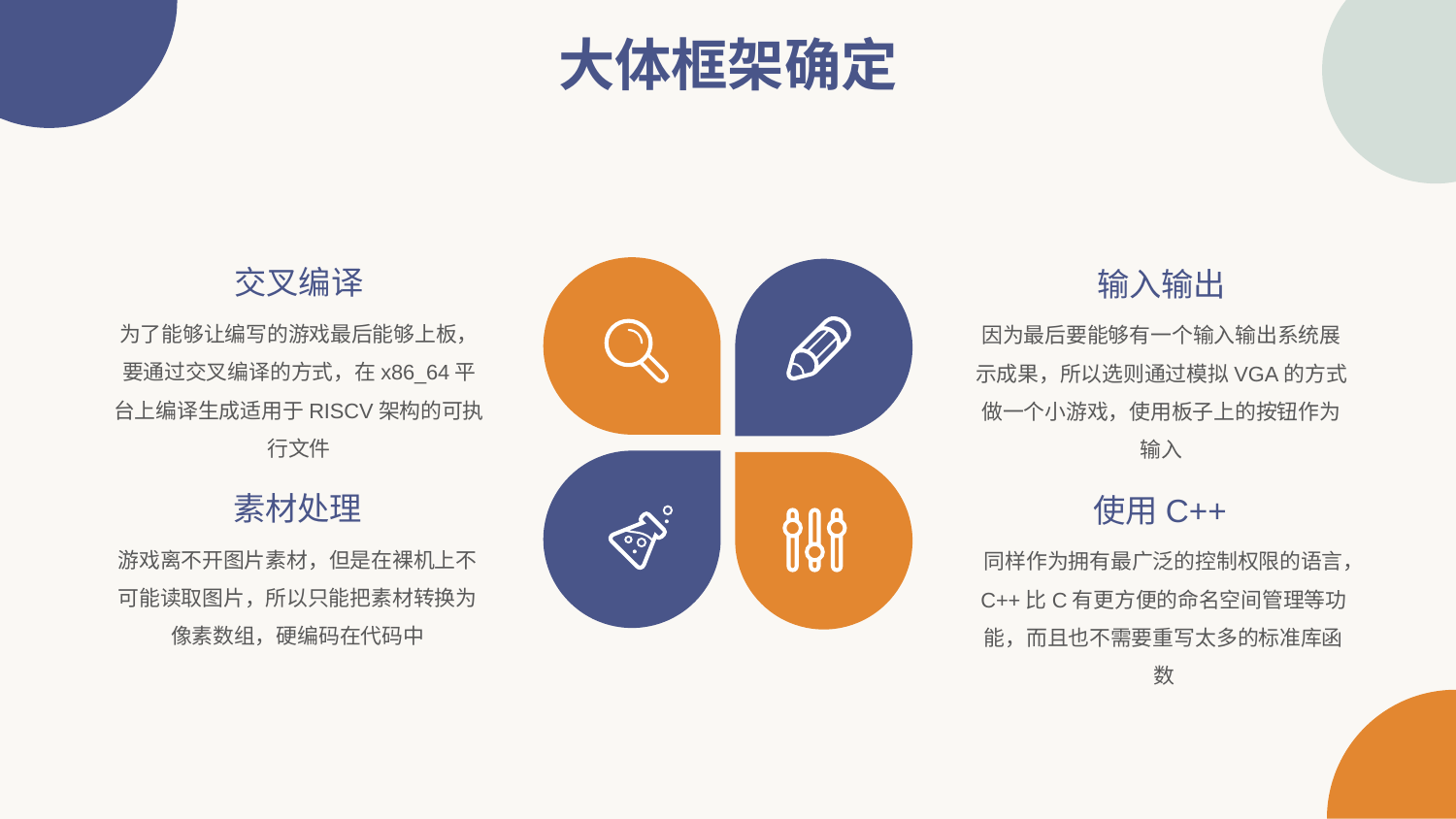

大体框架确定
交叉编译
输入输出

为了能够让编写的游戏最后能够上板，要通过交叉编译的方式，在x86_64平台上编译生成适用于RISCV架构的可执行文件
因为最后要能够有一个输入输出系统展示成果，所以选则通过模拟VGA的方式做一个小游戏，使用板子上的按钮作为输入

素材处理
使用C++

游戏离不开图片素材，但是在裸机上不可能读取图片，所以只能把素材转换为像素数组，硬编码在代码中
同样作为拥有最广泛的控制权限的语言，C++比C有更方便的命名空间管理等功能，而且也不需要重写太多的标准库函数